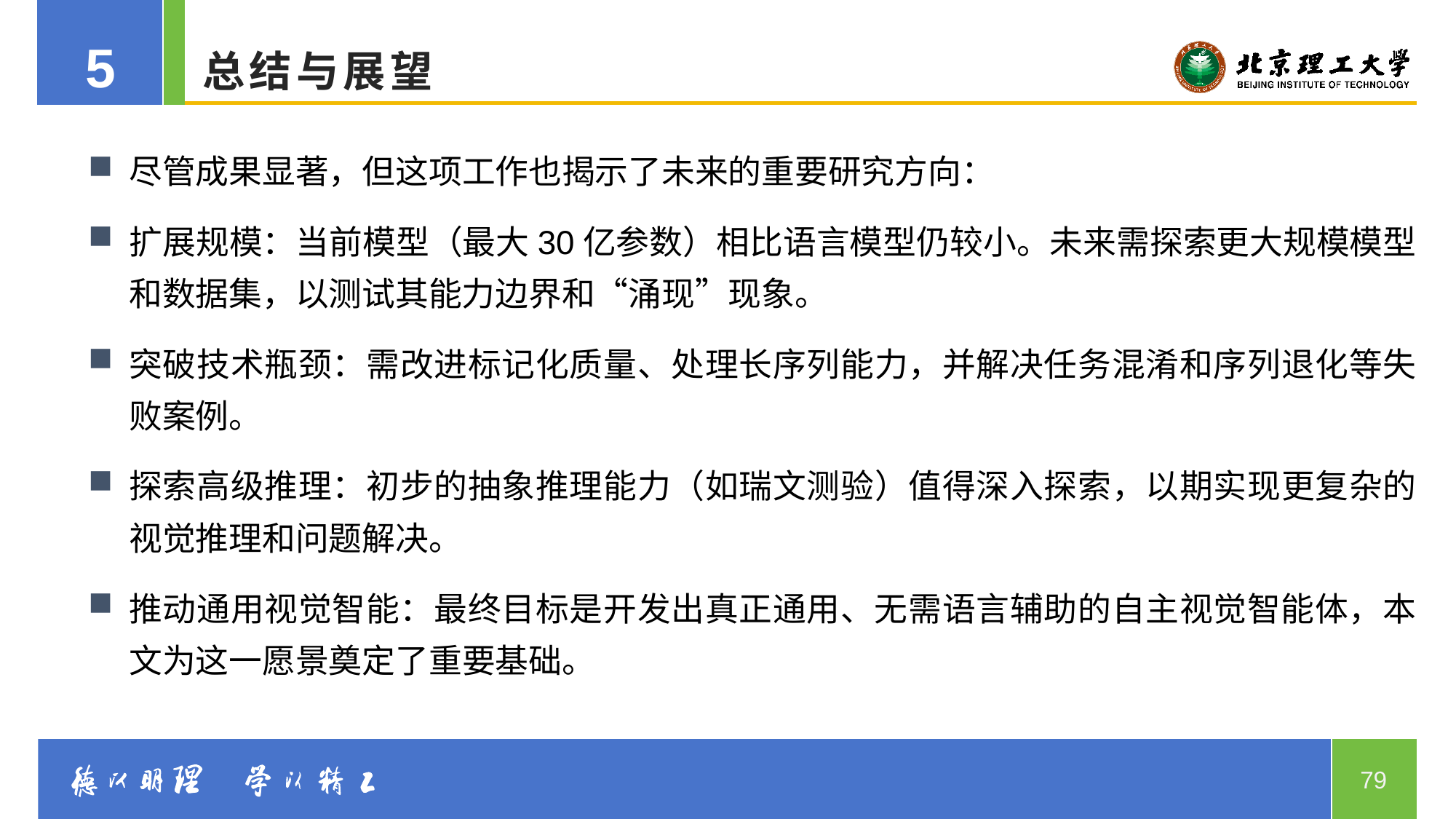

5
# 总结与展望
尽管成果显著，但这项工作也揭示了未来的重要研究方向：
扩展规模：当前模型（最大30亿参数）相比语言模型仍较小。未来需探索更大规模模型和数据集，以测试其能力边界和“涌现”现象。
突破技术瓶颈：需改进标记化质量、处理长序列能力，并解决任务混淆和序列退化等失败案例。
探索高级推理：初步的抽象推理能力（如瑞文测验）值得深入探索，以期实现更复杂的视觉推理和问题解决。
推动通用视觉智能：最终目标是开发出真正通用、无需语言辅助的自主视觉智能体，本文为这一愿景奠定了重要基础。